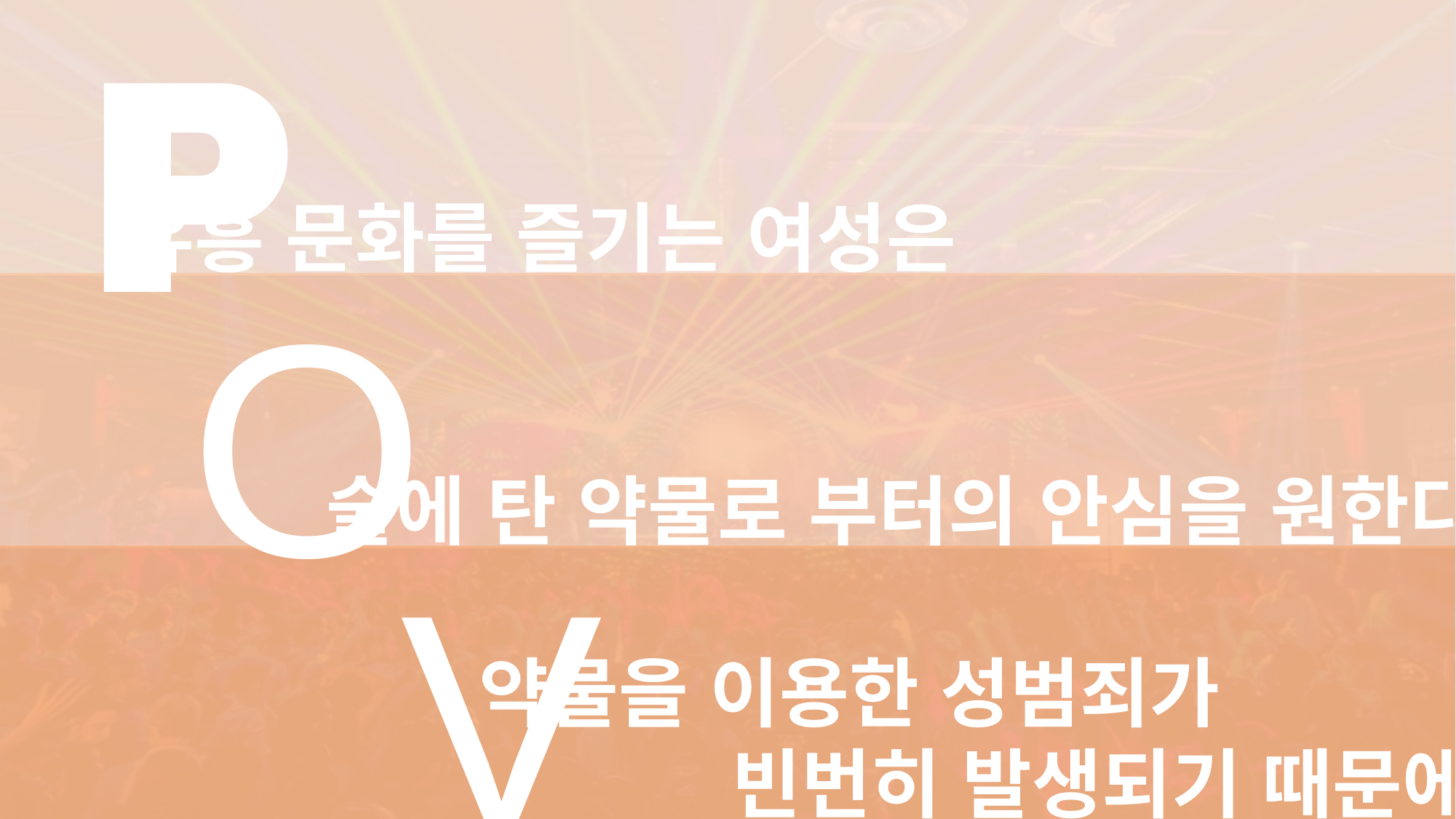

P
유흥 문화를 즐기는 여성은
O

술에 탄 약물로 부터의 안심을 원한다
V

약물을 이용한 성범죄가
           빈번히 발생되기 때문에